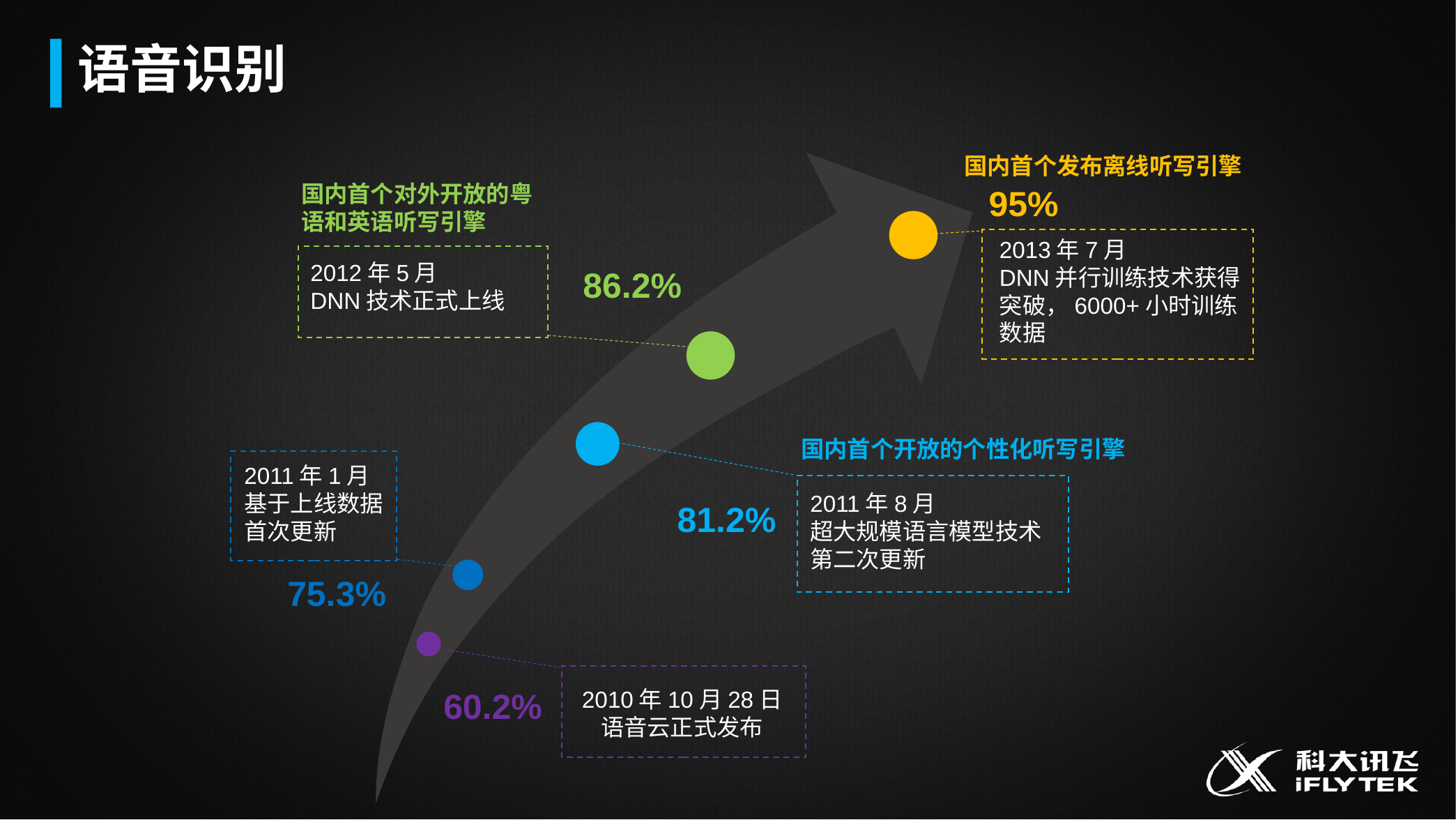

语音识别
国内首个发布离线听写引擎
国内首个对外开放的粤语和英语听写引擎
95%

2013年7月
DNN并行训练技术获得突破，6000+小时训练数据

2012年5月
DNN技术正式上线
86.2%

国内首个开放的个性化听写引擎

2011年1月
基于上线数据
首次更新

2011年8月
超大规模语言模型技术第二次更新

81.2%

75.3%

2010年10月28日
语音云正式发布

60.2%